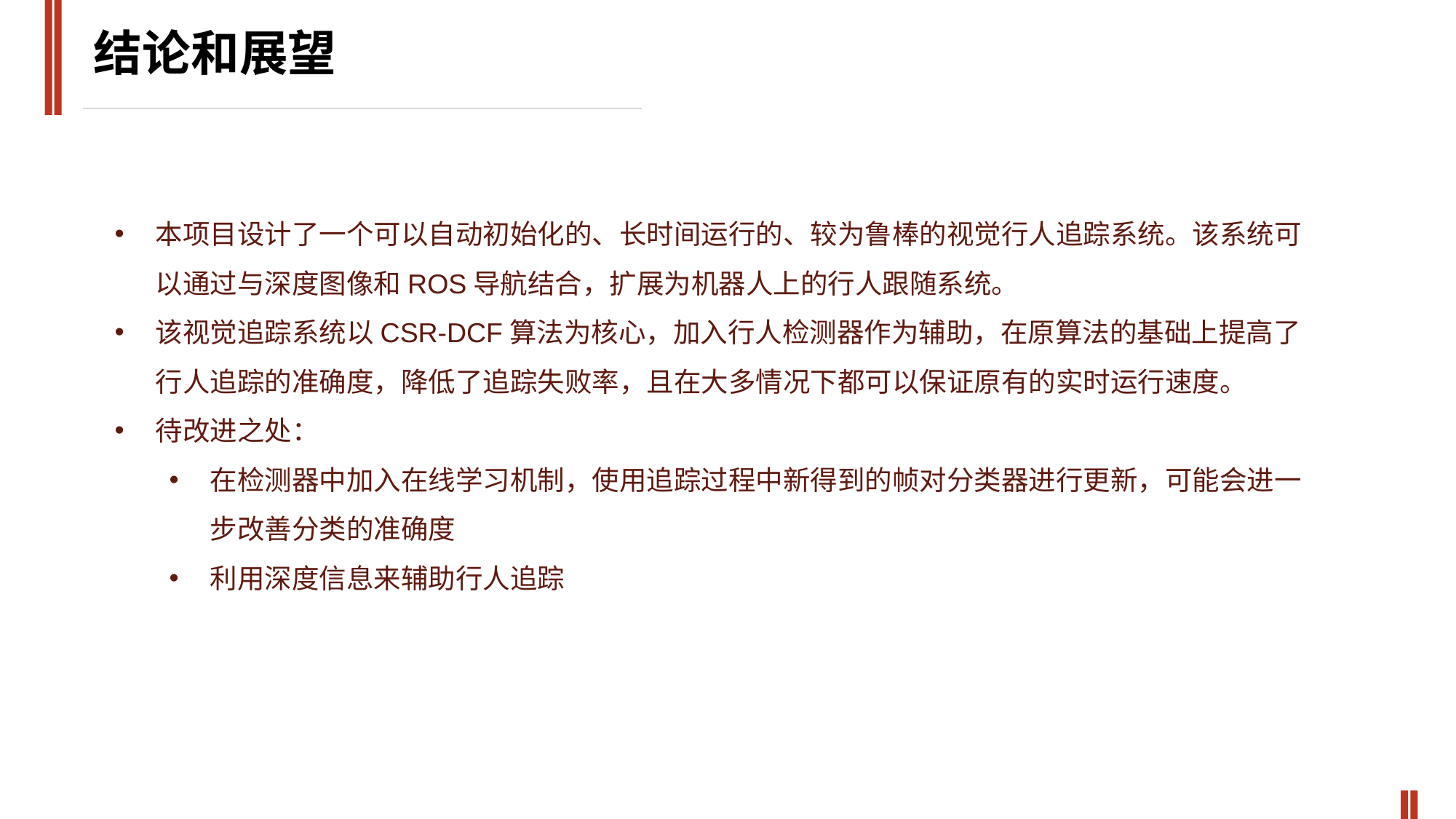

结论和展望
本项目设计了一个可以自动初始化的、长时间运行的、较为鲁棒的视觉行人追踪系统。该系统可以通过与深度图像和ROS导航结合，扩展为机器人上的行人跟随系统。
该视觉追踪系统以CSR-DCF算法为核心，加入行人检测器作为辅助，在原算法的基础上提高了行人追踪的准确度，降低了追踪失败率，且在大多情况下都可以保证原有的实时运行速度。
待改进之处：
在检测器中加入在线学习机制，使用追踪过程中新得到的帧对分类器进行更新，可能会进一步改善分类的准确度
利用深度信息来辅助行人追踪